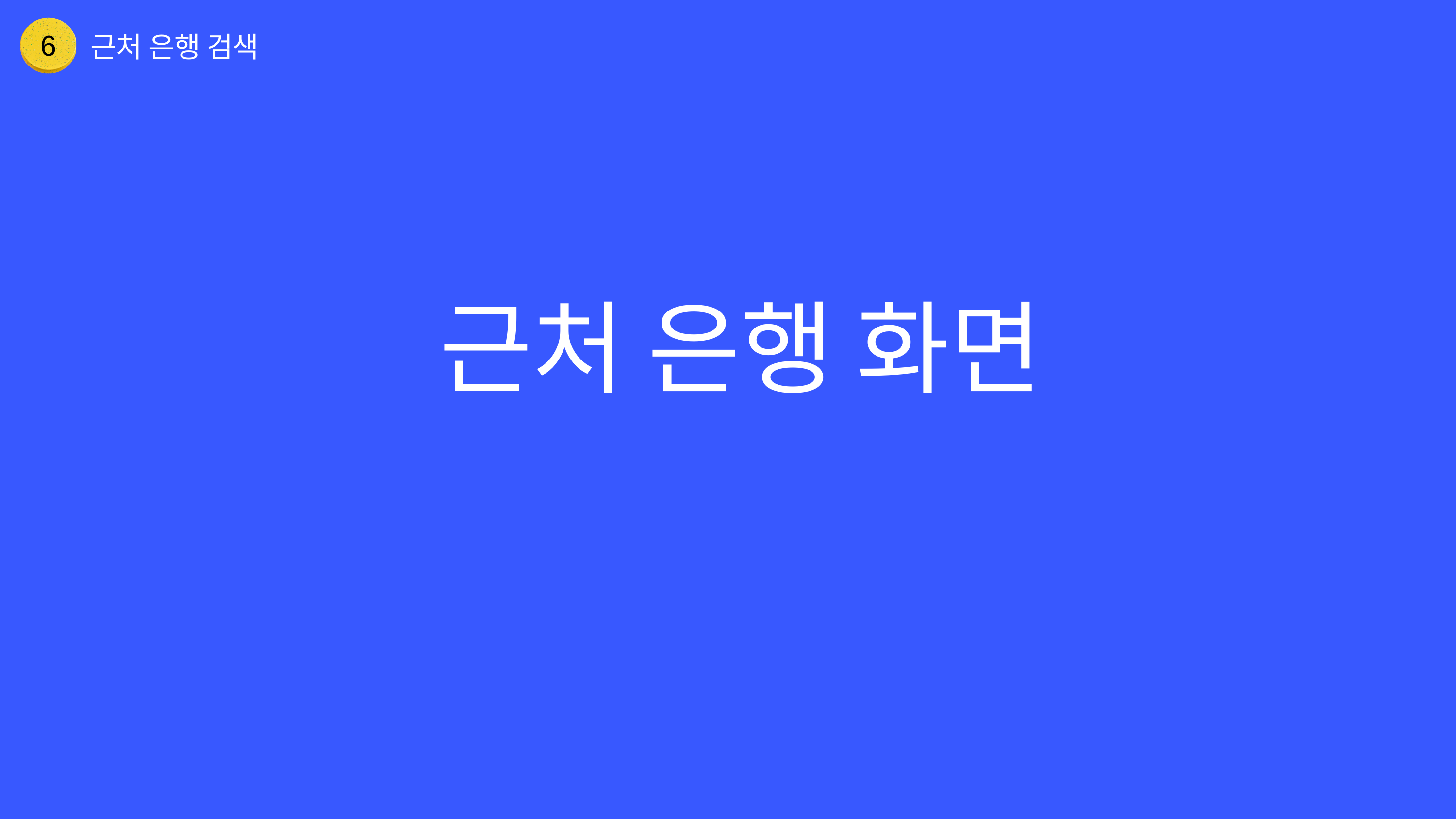

근처 은행 검색
6
근처 은행 화면